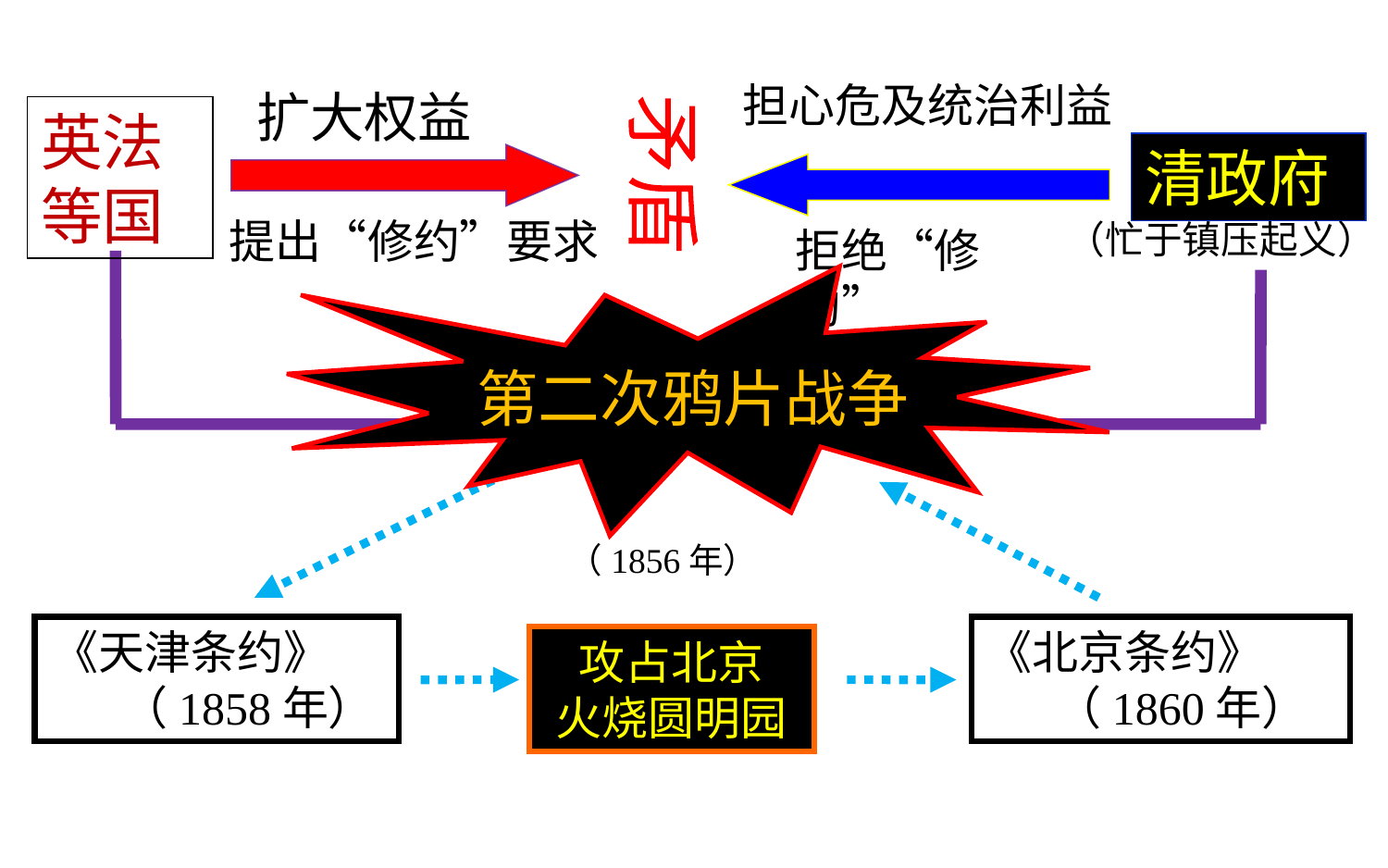

担心危及统治利益
扩大权益
英法等国
清政府
矛盾

提出“修约”要求
（忙于镇压起义）
拒绝“修约”

第二次鸦片战争

（1856年）
《天津条约》            （1858年）
《北京条约》            （1860年）
攻占北京
火烧圆明园